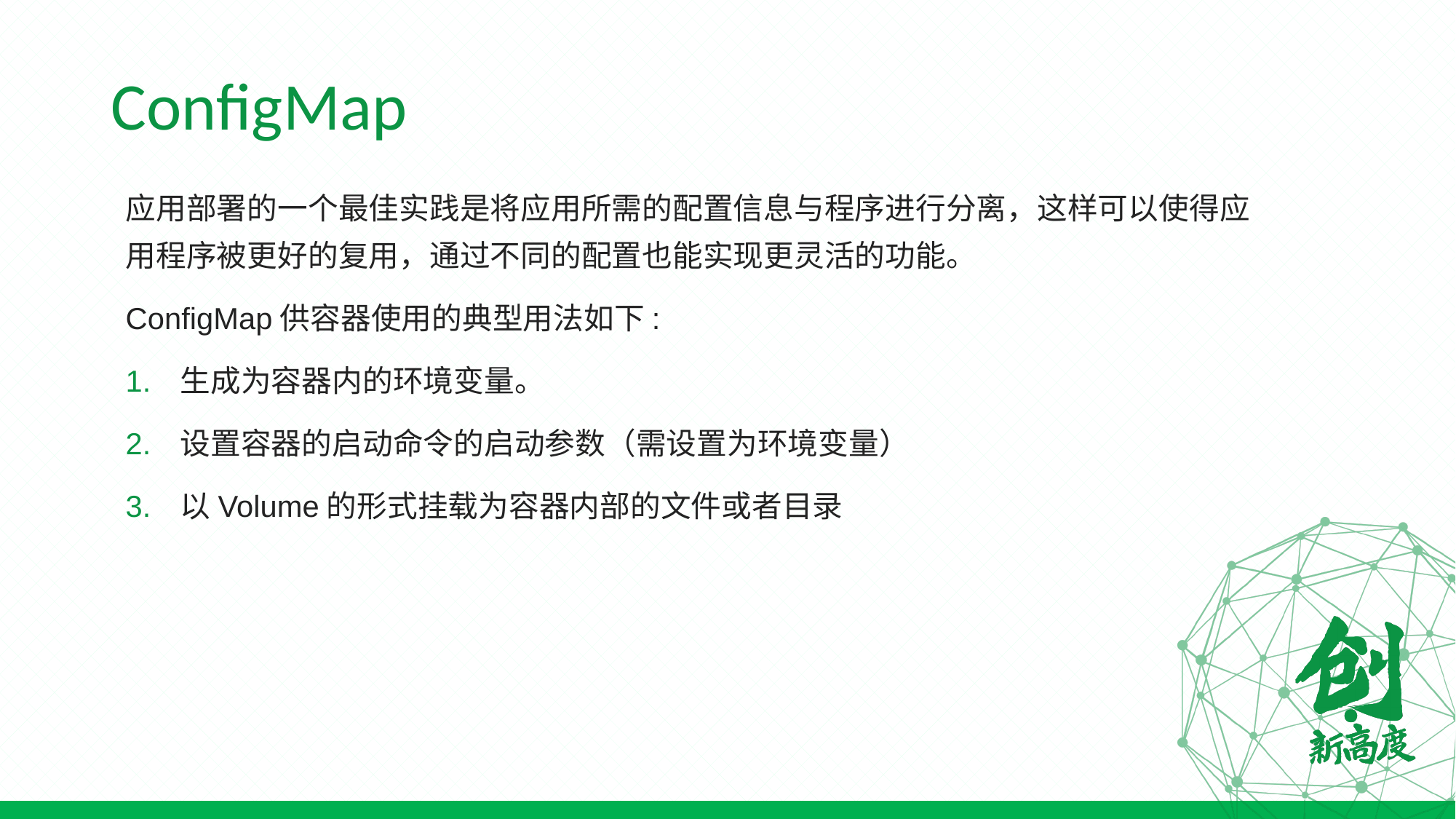

# ConfigMap
应用部署的一个最佳实践是将应用所需的配置信息与程序进行分离，这样可以使得应用程序被更好的复用，通过不同的配置也能实现更灵活的功能。
ConfigMap供容器使用的典型用法如下:
生成为容器内的环境变量。
设置容器的启动命令的启动参数（需设置为环境变量）
以Volume的形式挂载为容器内部的文件或者目录